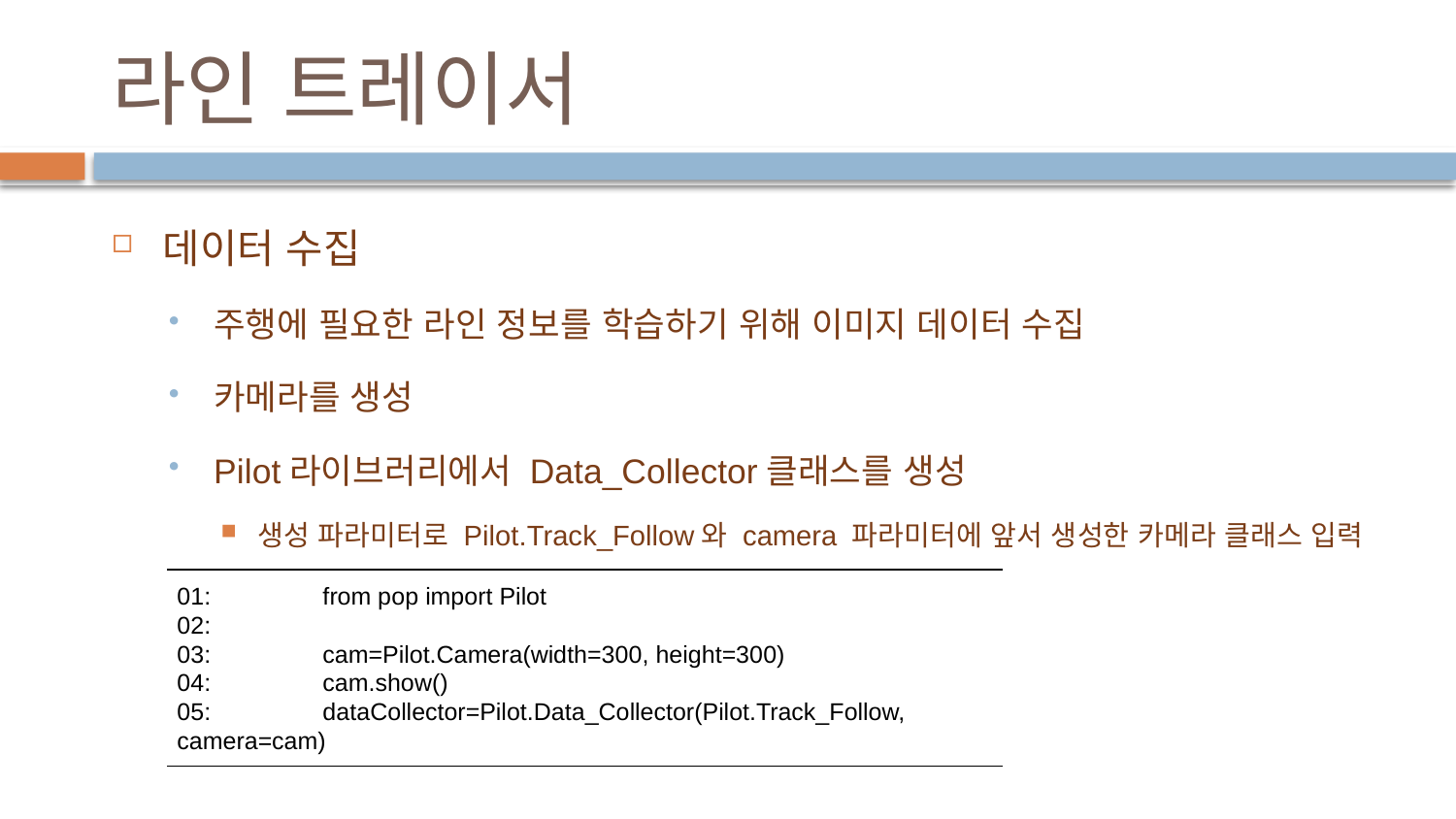

# 라인 트레이서
데이터 수집
주행에 필요한 라인 정보를 학습하기 위해 이미지 데이터 수집
카메라를 생성
Pilot라이브러리에서 Data_Collector클래스를 생성
생성 파라미터로 Pilot.Track_Follow와 camera 파라미터에 앞서 생성한 카메라 클래스 입력

| 01: from pop import Pilot 02: 03: cam=Pilot.Camera(width=300, height=300) 04: cam.show() 05: dataCollector=Pilot.Data\_Collector(Pilot.Track\_Follow, camera=cam) |
| --- |